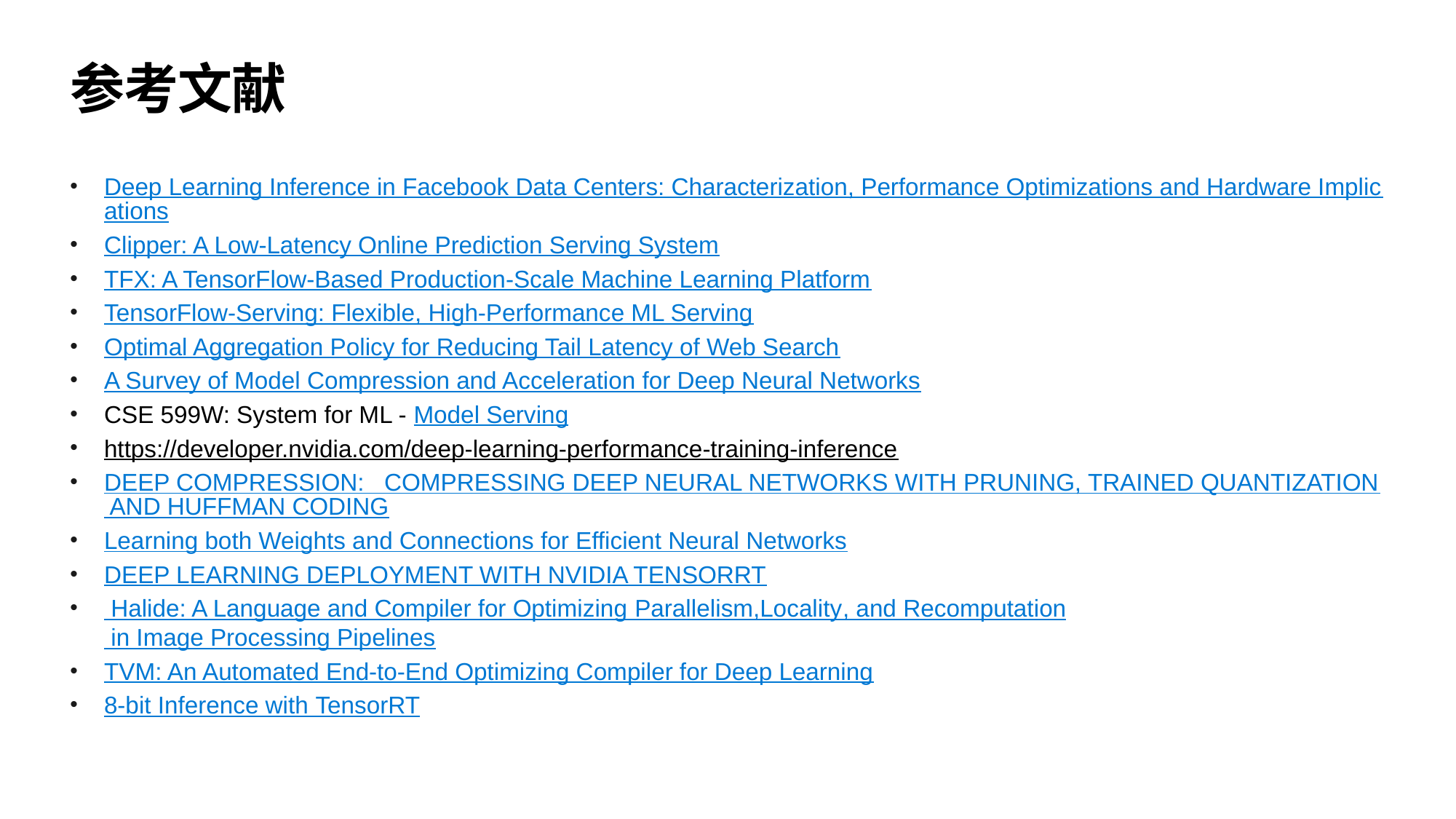

# 参考文献
Deep Learning Inference in Facebook Data Centers: Characterization, Performance Optimizations and Hardware Implications
Clipper: A Low-Latency Online Prediction Serving System
TFX: A TensorFlow-Based Production-Scale Machine Learning Platform
TensorFlow-Serving: Flexible, High-Performance ML Serving
Optimal Aggregation Policy for Reducing Tail Latency of Web Search
A Survey of Model Compression and Acceleration for Deep Neural Networks
CSE 599W: System for ML - Model Serving
https://developer.nvidia.com/deep-learning-performance-training-inference
DEEP COMPRESSION:   COMPRESSING DEEP NEURAL NETWORKS WITH PRUNING, TRAINED QUANTIZATION AND HUFFMAN CODING
Learning both Weights and Connections for Efficient Neural Networks
DEEP LEARNING DEPLOYMENT WITH NVIDIA TENSORRT
 Halide: A Language and Compiler for Optimizing Parallelism,Locality, and Recomputation in Image Processing Pipelines
TVM: An Automated End-to-End Optimizing Compiler for Deep Learning
8-bit Inference with TensorRT